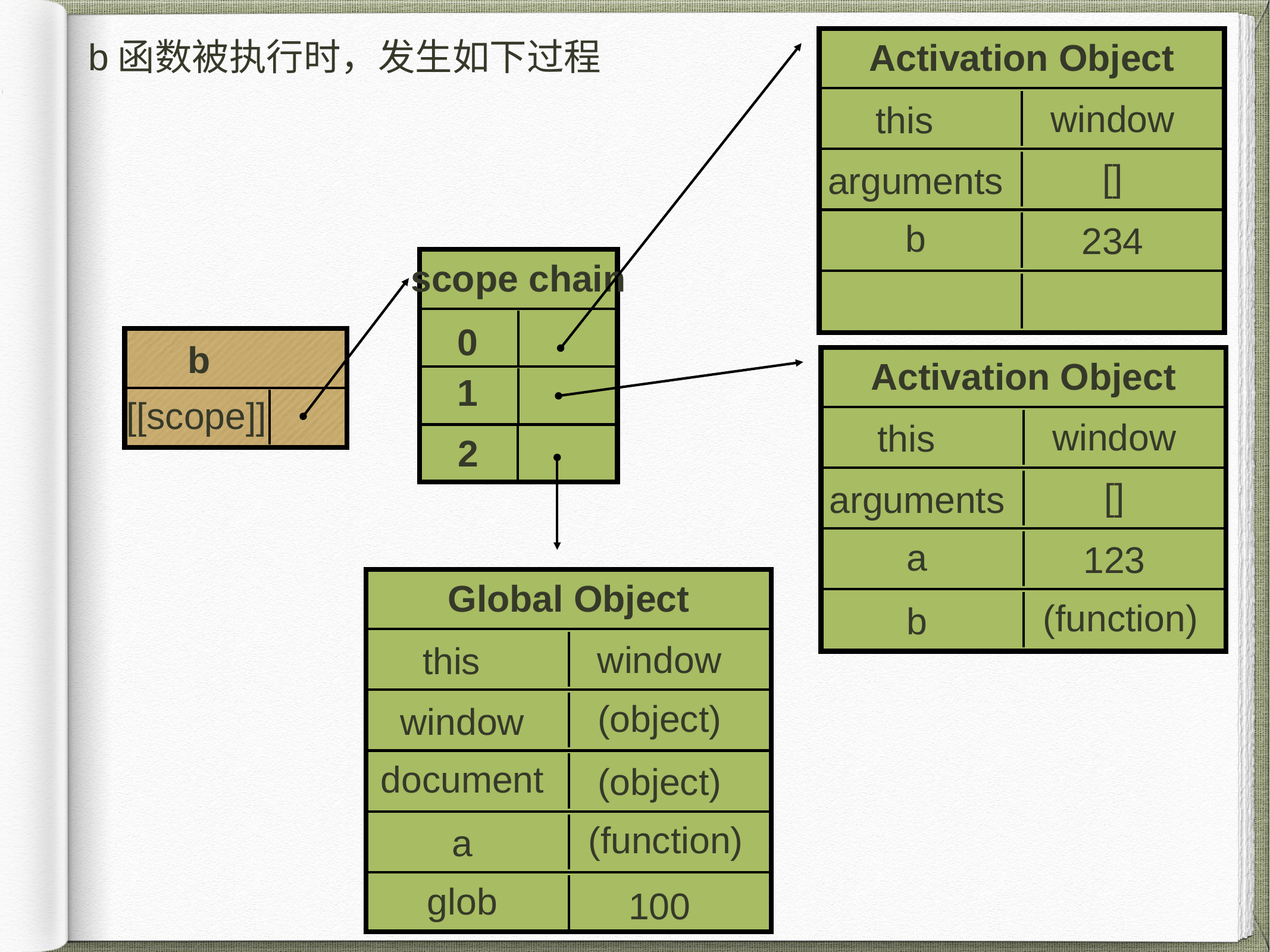

b函数被执行时，发生如下过程

Activation Object

window
this

[]
arguments

b
234

scope chain

0

b

Activation Object

1

[[scope]]

window
this

2

[]
arguments

a
123

Global Object
(function)

b

window
this

(object)
window

document
(object)

(function)
a

glob

100